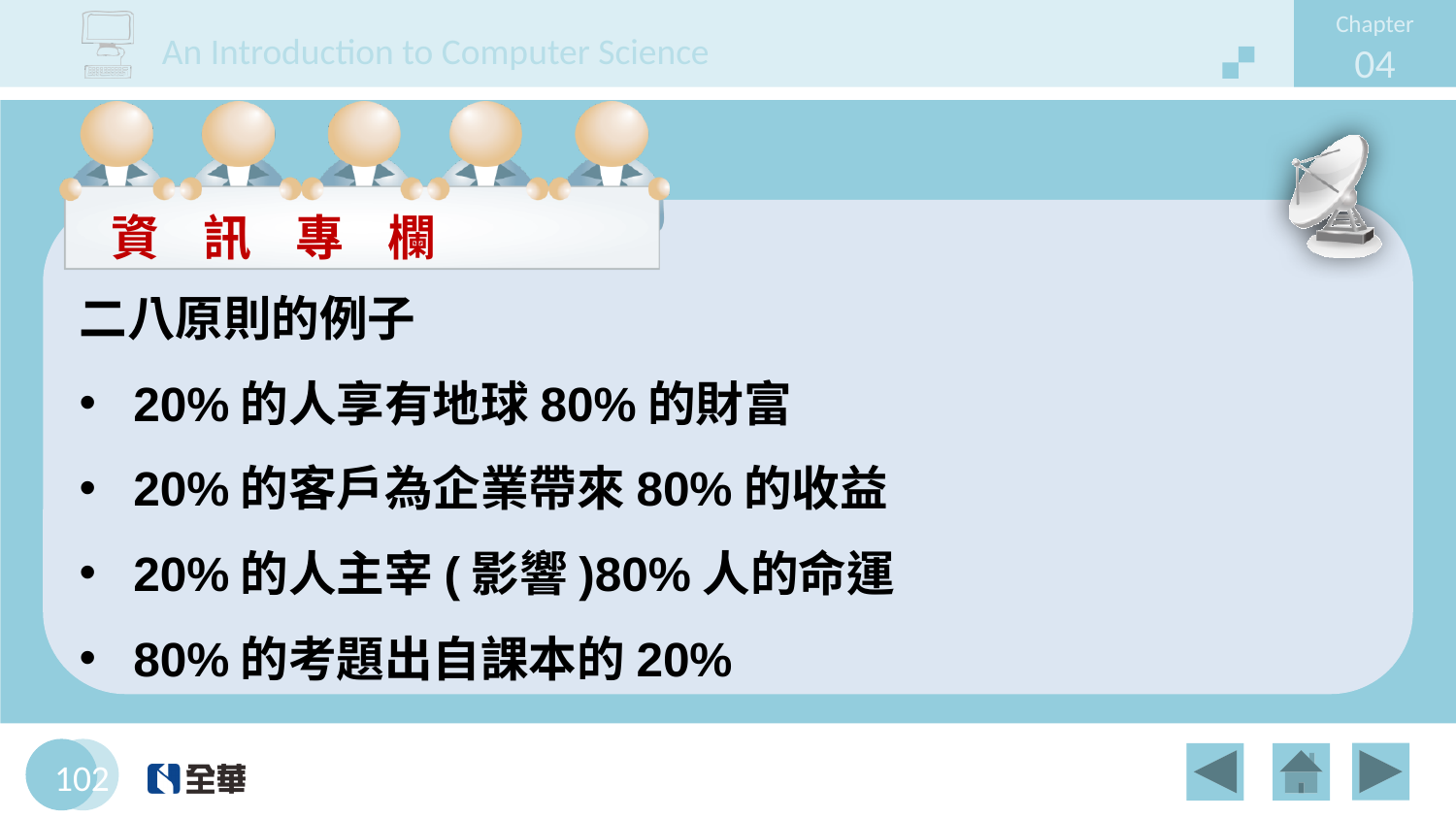

二八原則的例子
20%的人享有地球80%的財富
20%的客戶為企業帶來80%的收益
20%的人主宰(影響)80%人的命運
80%的考題出自課本的20%